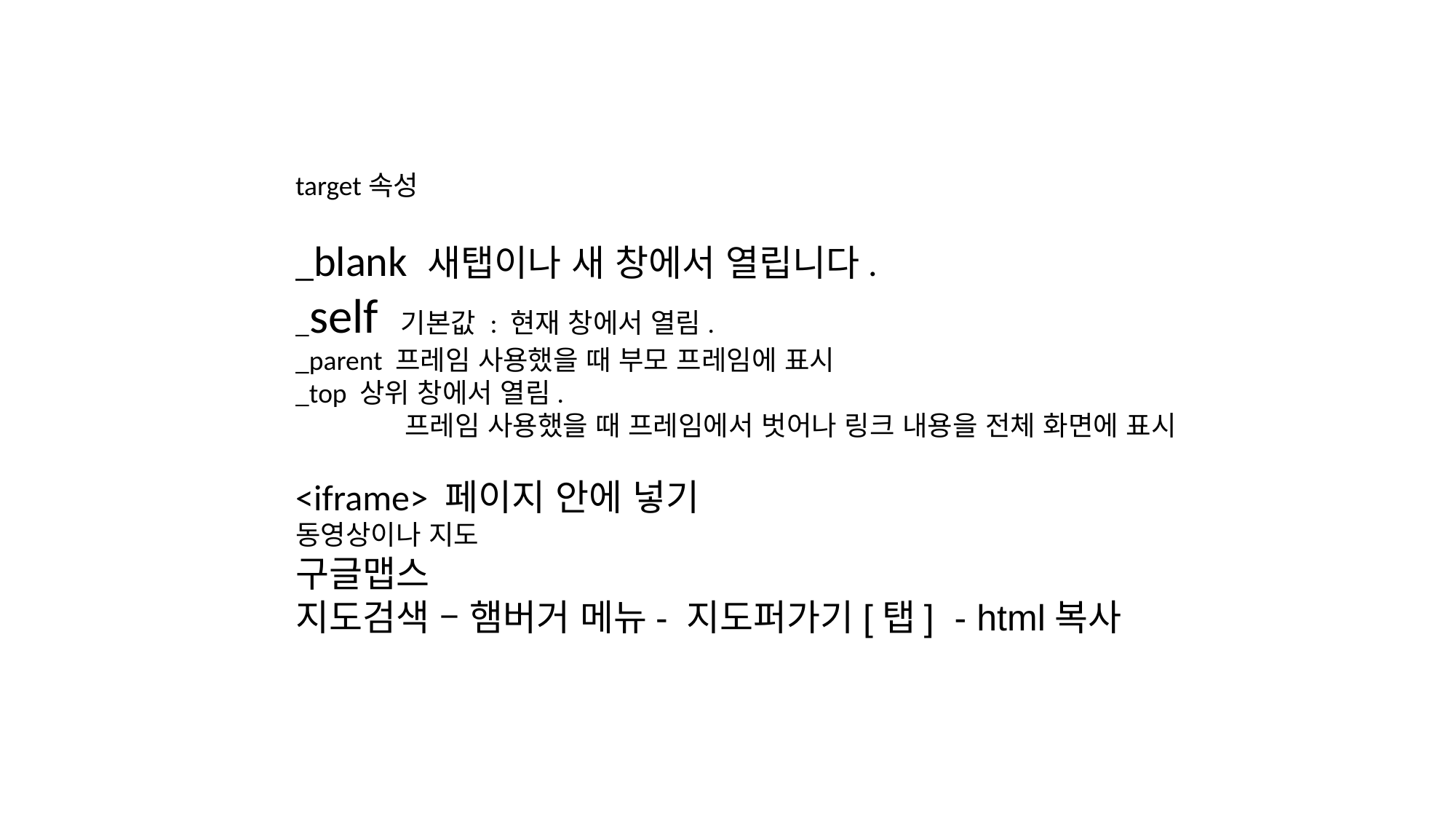

target속성

_blank 새탭이나 새 창에서 열립니다.
_self 기본값 : 현재 창에서 열림.
_parent 프레임 사용했을 때 부모 프레임에 표시
_top 상위 창에서 열림.
	프레임 사용했을 때 프레임에서 벗어나 링크 내용을 전체 화면에 표시

<iframe> 페이지 안에 넣기
동영상이나 지도
구글맵스
지도검색 – 햄버거 메뉴- 지도퍼가기[탭]  - html복사